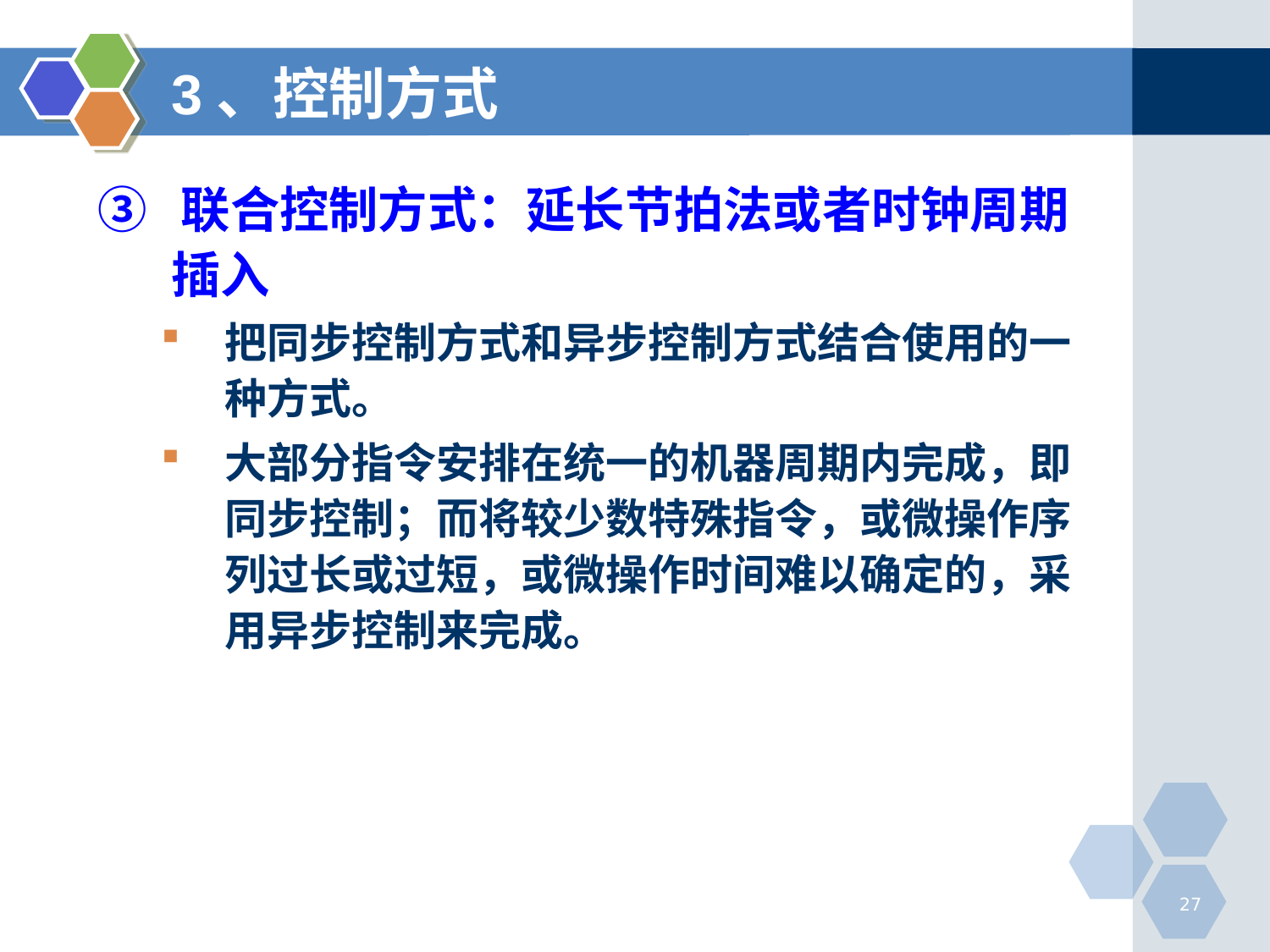

# 3、控制方式
③  联合控制方式：延长节拍法或者时钟周期插入
把同步控制方式和异步控制方式结合使用的一种方式。
大部分指令安排在统一的机器周期内完成，即同步控制；而将较少数特殊指令，或微操作序列过长或过短，或微操作时间难以确定的，采用异步控制来完成。
27